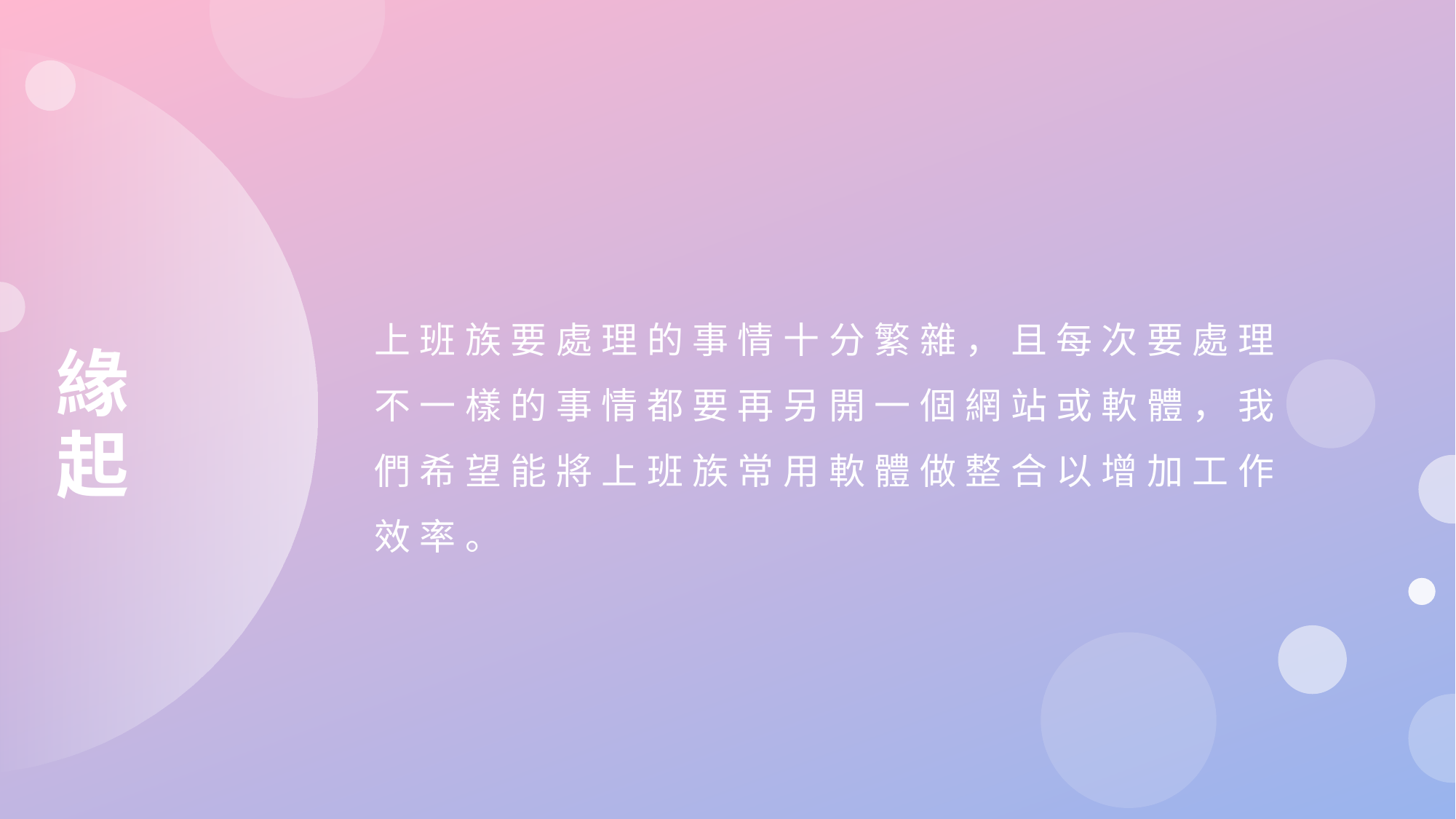

緣起
上班族要處理的事情十分繁雜，且每次要處理不一樣的事情都要再另開一個網站或軟體，我們希望能將上班族常用軟體做整合以增加工作效率。